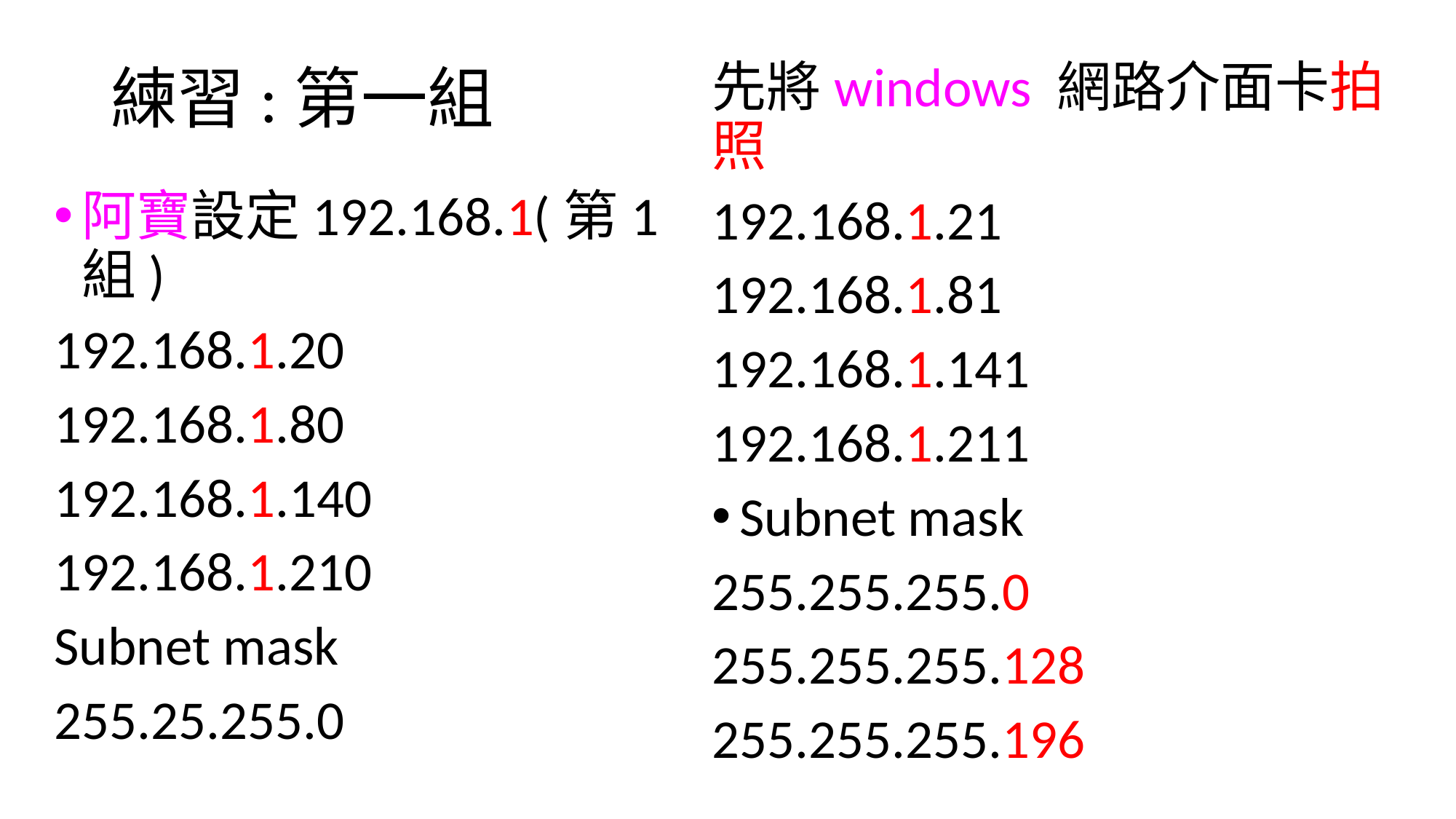

# 練習:第一組
先將windows 網路介面卡拍照
192.168.1.21
192.168.1.81
192.168.1.141
192.168.1.211
Subnet mask
255.255.255.0
255.255.255.128
255.255.255.196

阿寶設定192.168.1(第1組)
192.168.1.20
192.168.1.80
192.168.1.140
192.168.1.210
Subnet mask
255.25.255.0